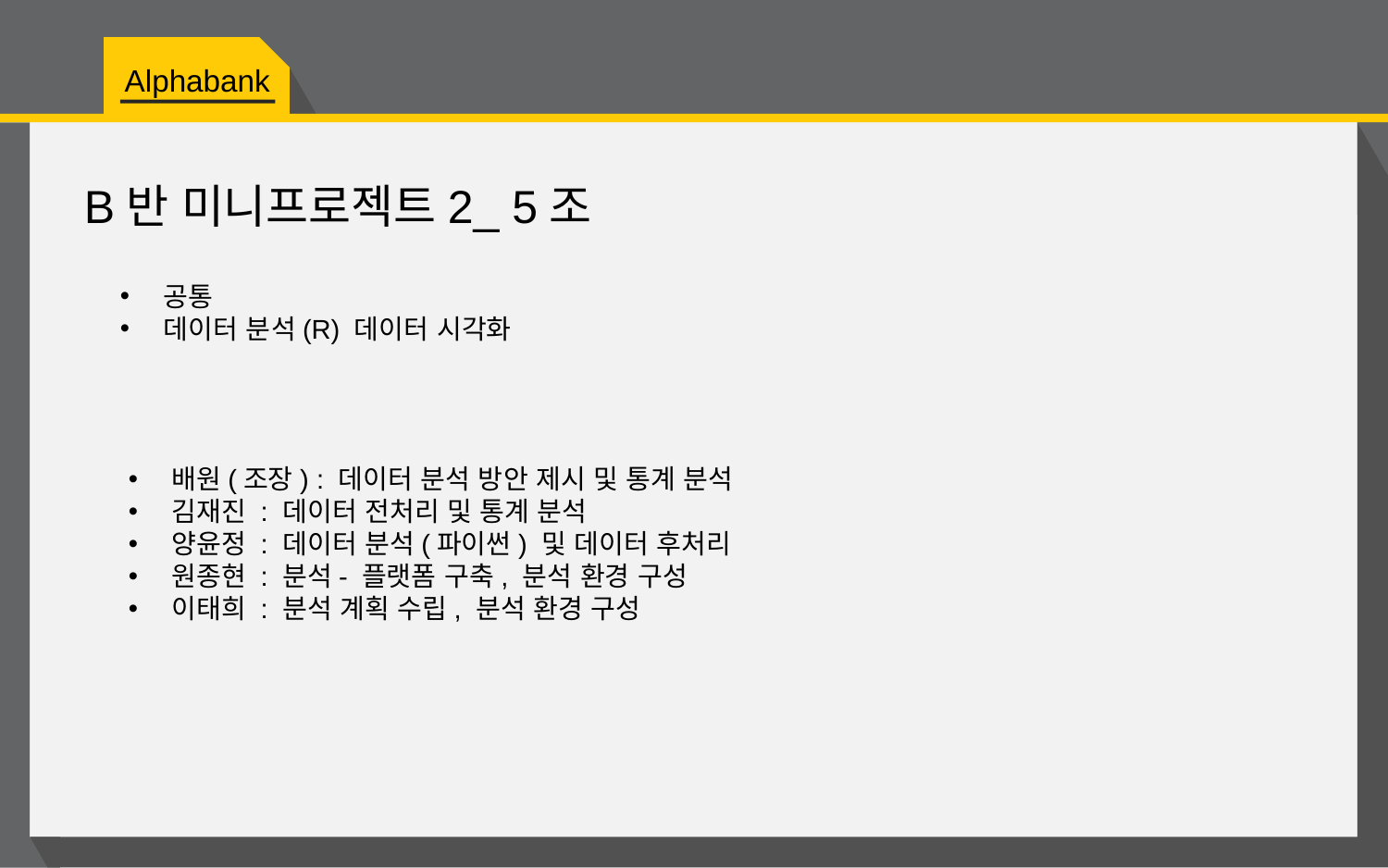

Alphabank
B반 미니프로젝트2_ 5조
공통
데이터 분석(R) 데이터 시각화

배원(조장) : 데이터 분석 방안 제시 및 통계 분석
김재진 : 데이터 전처리 및 통계 분석
양윤정 : 데이터 분석(파이썬) 및 데이터 후처리
원종현 : 분석- 플랫폼 구축, 분석 환경 구성
이태희 : 분석 계획 수립, 분석 환경 구성